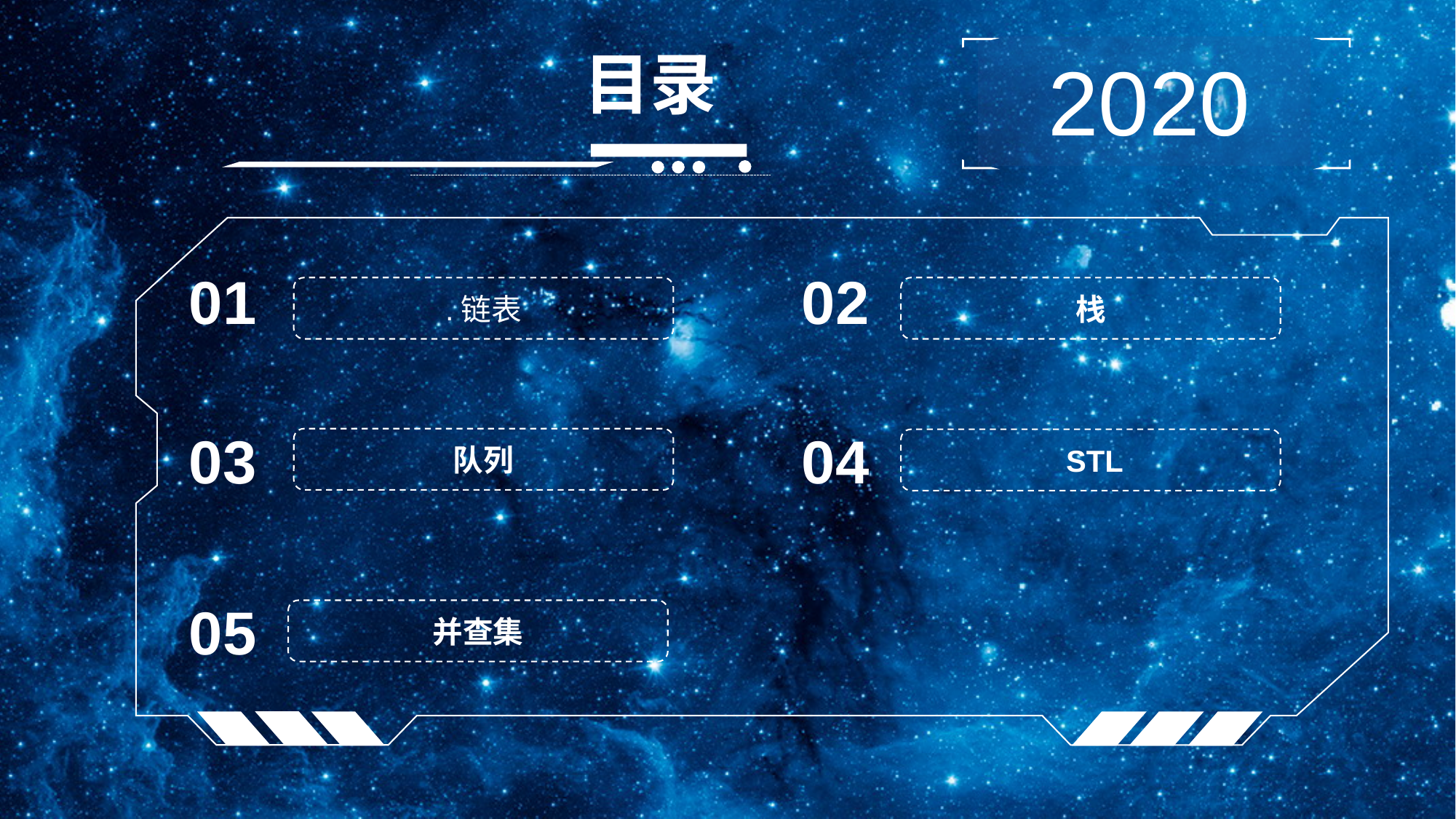

目录

2020

01
02
.链表
栈
03
04
队列
 STL
05
并查集